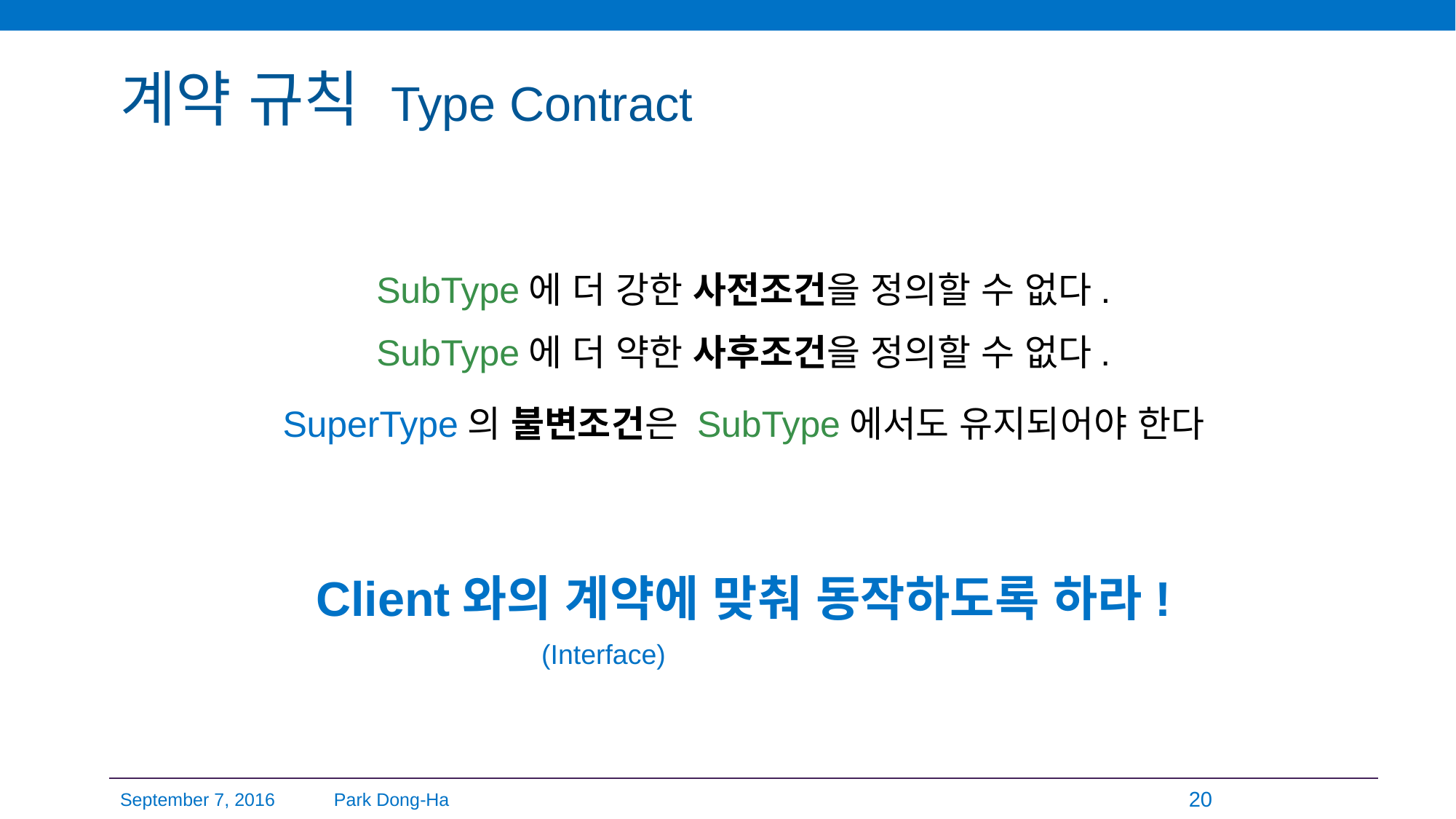

# 계약 규칙 Type Contract
SubType에 더 강한 사전조건을 정의할 수 없다.
SubType에 더 약한 사후조건을 정의할 수 없다.
SuperType의 불변조건은 SubType에서도 유지되어야 한다
Client와의 계약에 맞춰 동작하도록 하라!
(Interface)
Park Dong-Ha
20